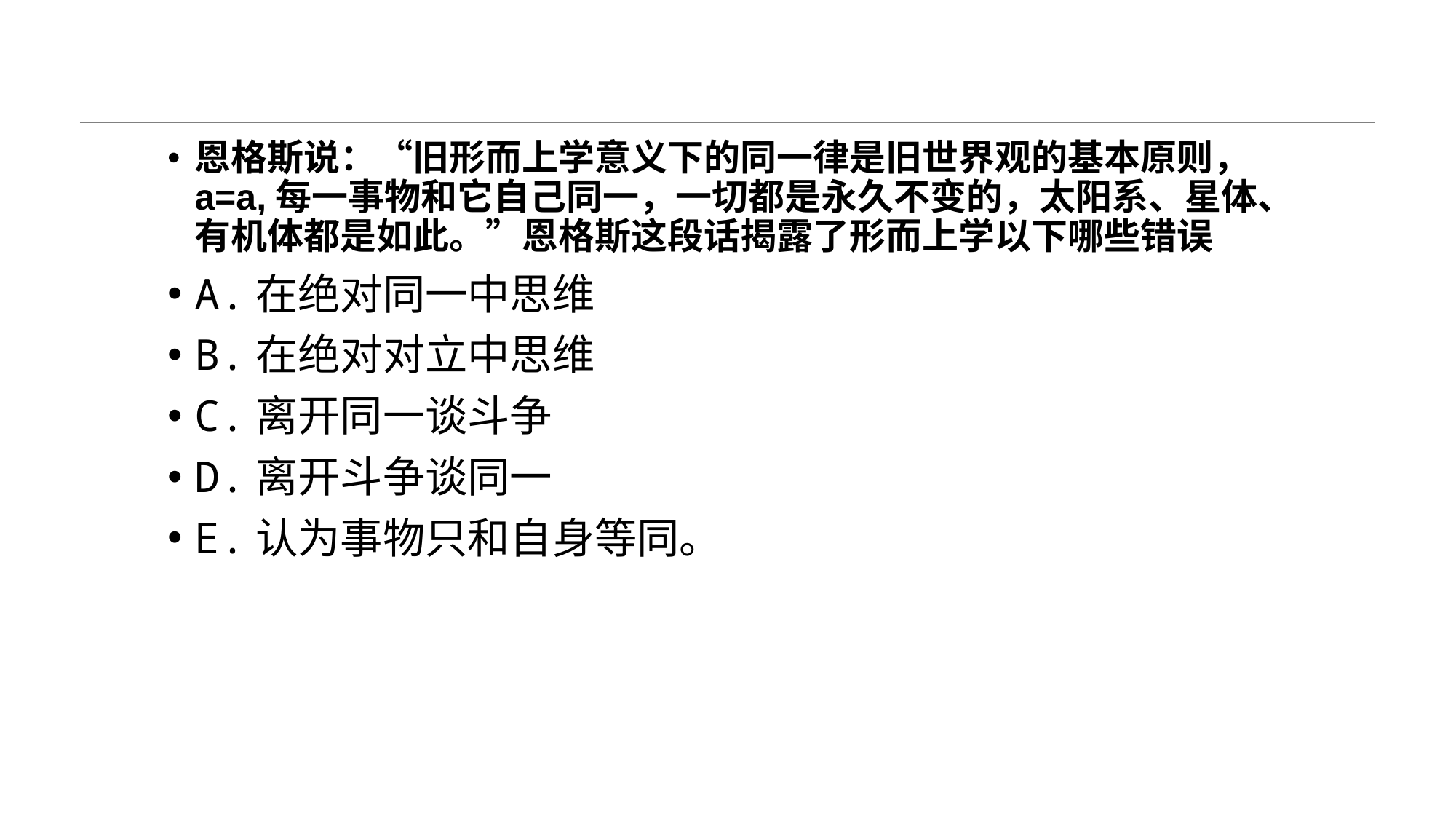

#
恩格斯说：“旧形而上学意义下的同一律是旧世界观的基本原则，a=a,每一事物和它自己同一，一切都是永久不变的，太阳系、星体、有机体都是如此。”恩格斯这段话揭露了形而上学以下哪些错误
A.在绝对同一中思维
B.在绝对对立中思维
C.离开同一谈斗争
D.离开斗争谈同一
E.认为事物只和自身等同。